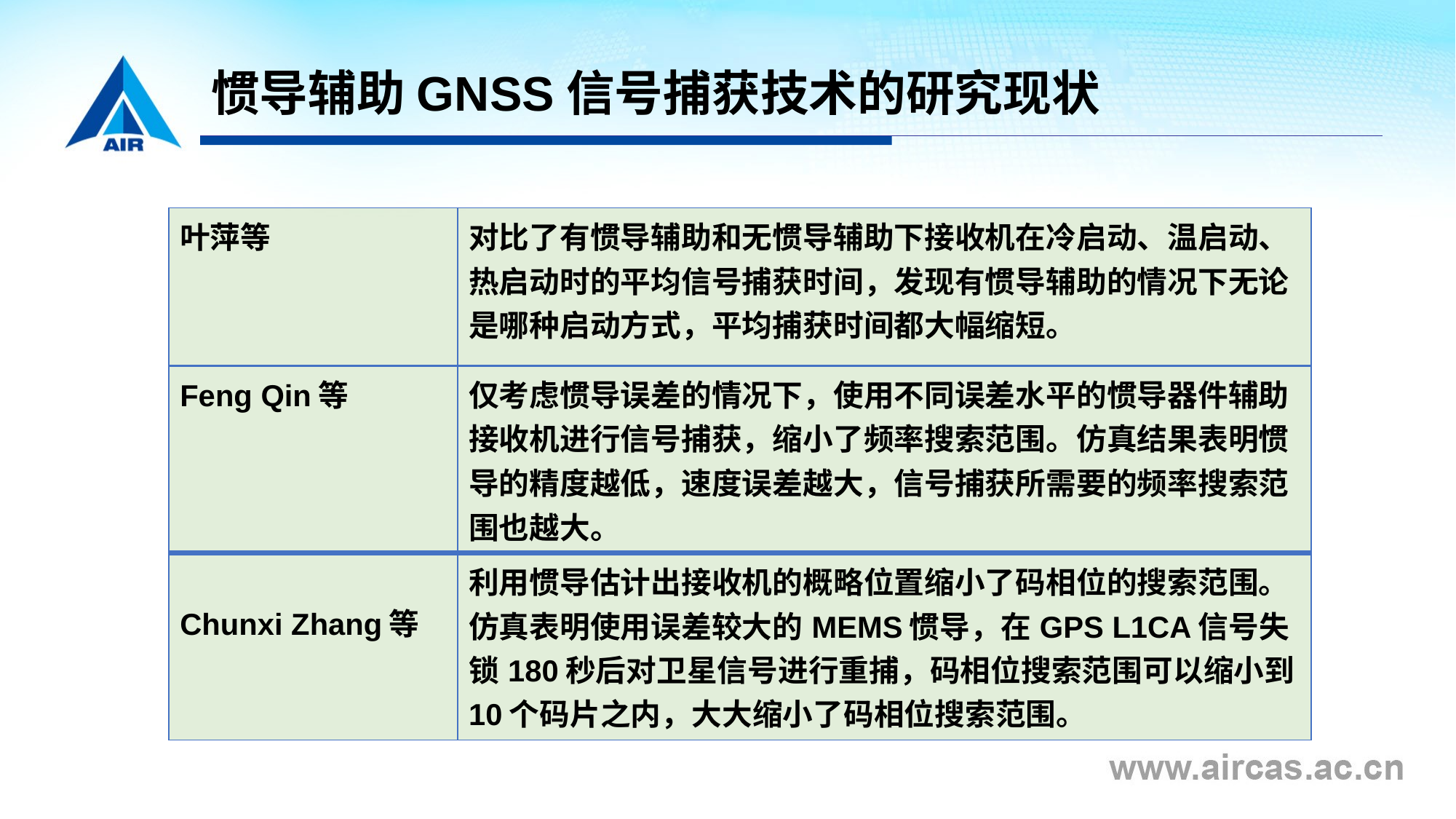

# 惯导辅助GNSS信号捕获技术的研究现状
| 叶萍等 | 对比了有惯导辅助和无惯导辅助下接收机在冷启动、温启动、热启动时的平均信号捕获时间，发现有惯导辅助的情况下无论是哪种启动方式，平均捕获时间都大幅缩短。 |
| --- | --- |
| Feng Qin等 | 仅考虑惯导误差的情况下，使用不同误差水平的惯导器件辅助接收机进行信号捕获，缩小了频率搜索范围。仿真结果表明惯导的精度越低，速度误差越大，信号捕获所需要的频率搜索范围也越大。 |
| Chunxi Zhang等 | 利用惯导估计出接收机的概略位置缩小了码相位的搜索范围。仿真表明使用误差较大的MEMS惯导，在GPS L1CA信号失锁180秒后对卫星信号进行重捕，码相位搜索范围可以缩小到10个码片之内，大大缩小了码相位搜索范围。 |